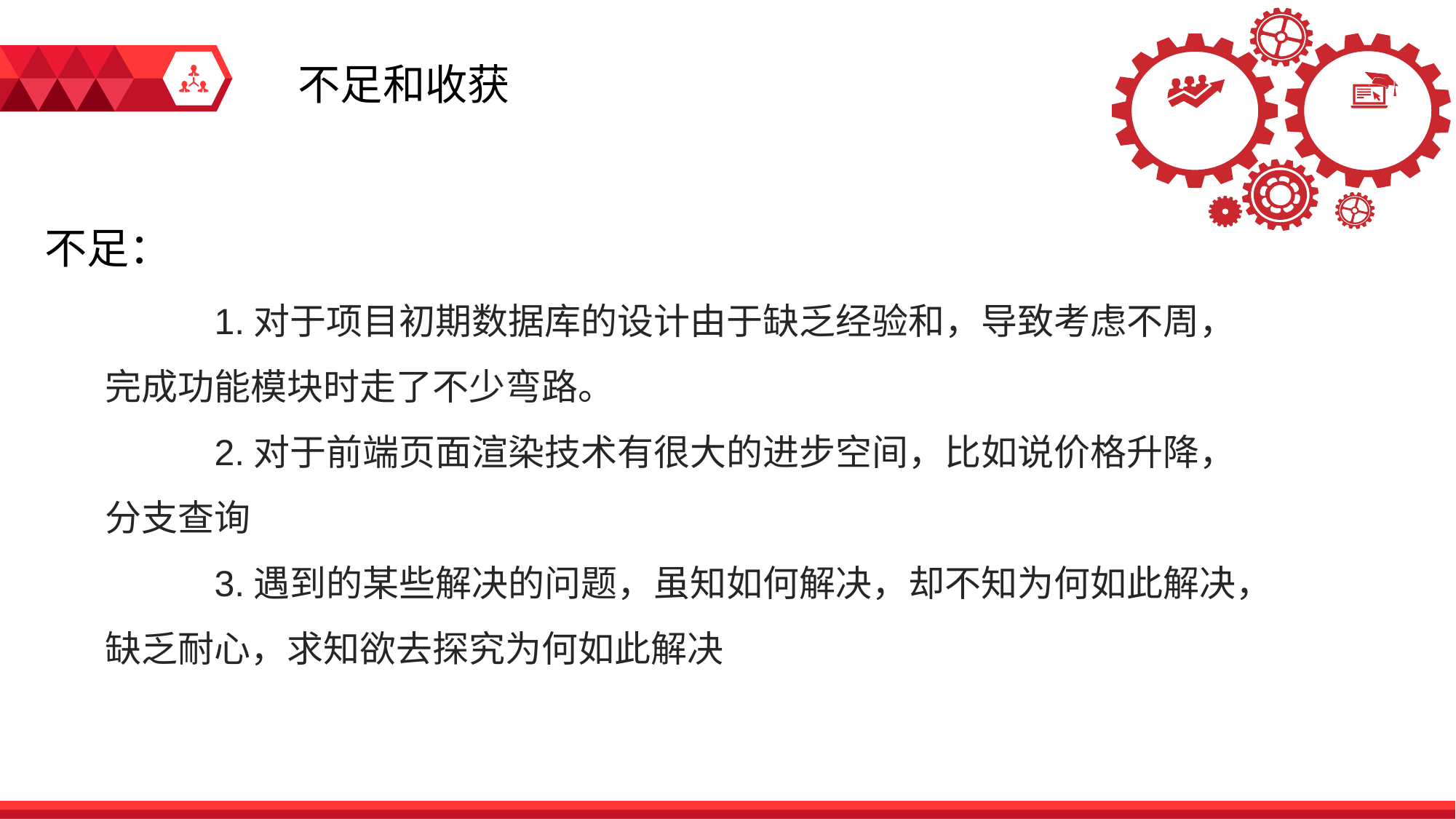

不足和收获

不足：

	1.对于项目初期数据库的设计由于缺乏经验和，导致考虑不周，完成功能模块时走了不少弯路。
	2.对于前端页面渲染技术有很大的进步空间，比如说价格升降，分支查询
	3.遇到的某些解决的问题，虽知如何解决，却不知为何如此解决，缺乏耐心，求知欲去探究为何如此解决